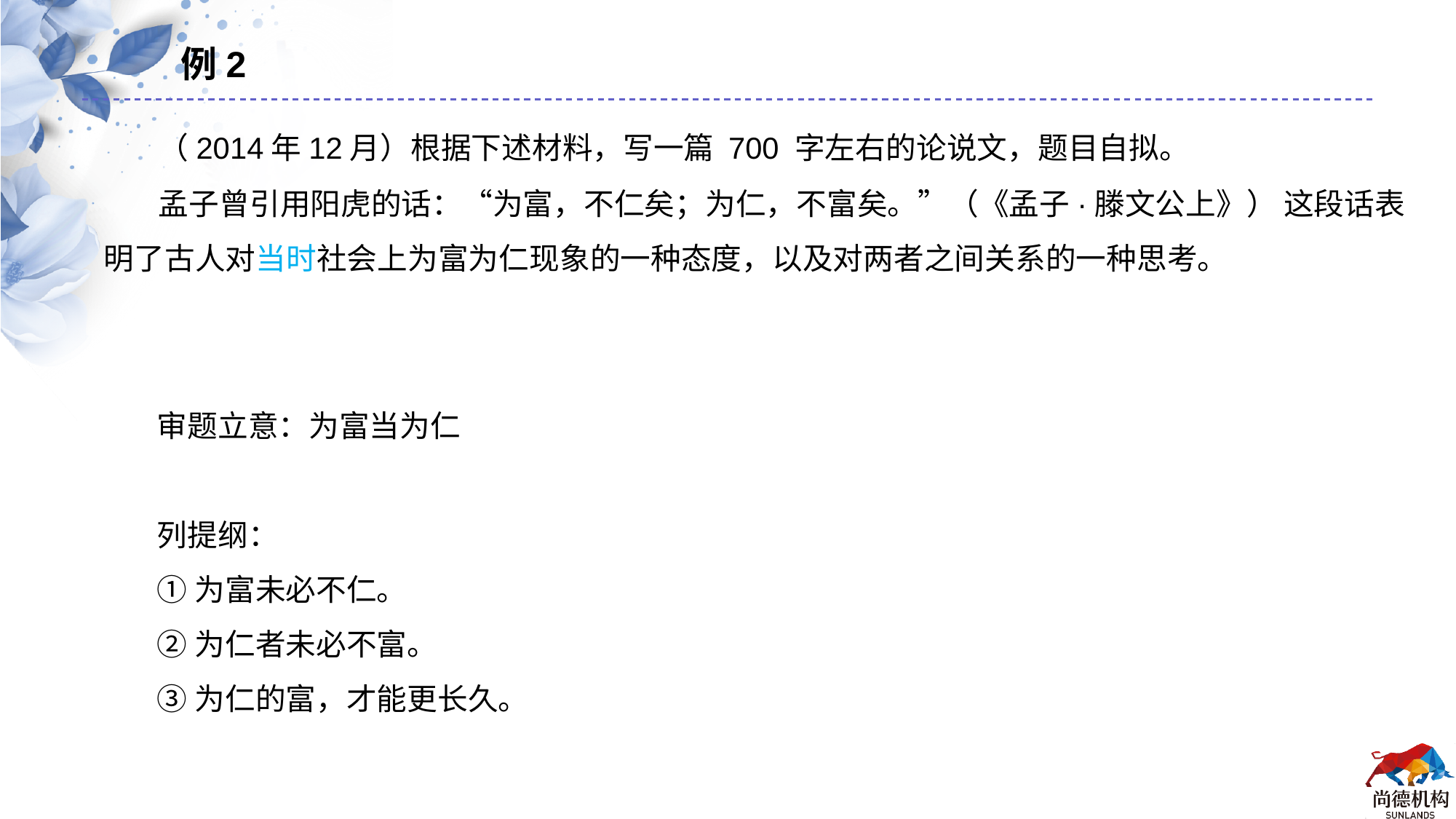

例2
（2014年12月）根据下述材料，写一篇 700 字左右的论说文，题目自拟。
孟子曾引用阳虎的话：“为富，不仁矣；为仁，不富矣。”（《孟子·滕文公上》） 这段话表明了古人对当时社会上为富为仁现象的一种态度，以及对两者之间关系的一种思考。

审题立意：为富当为仁

列提纲：
①为富未必不仁。
②为仁者未必不富。
③为仁的富，才能更长久。